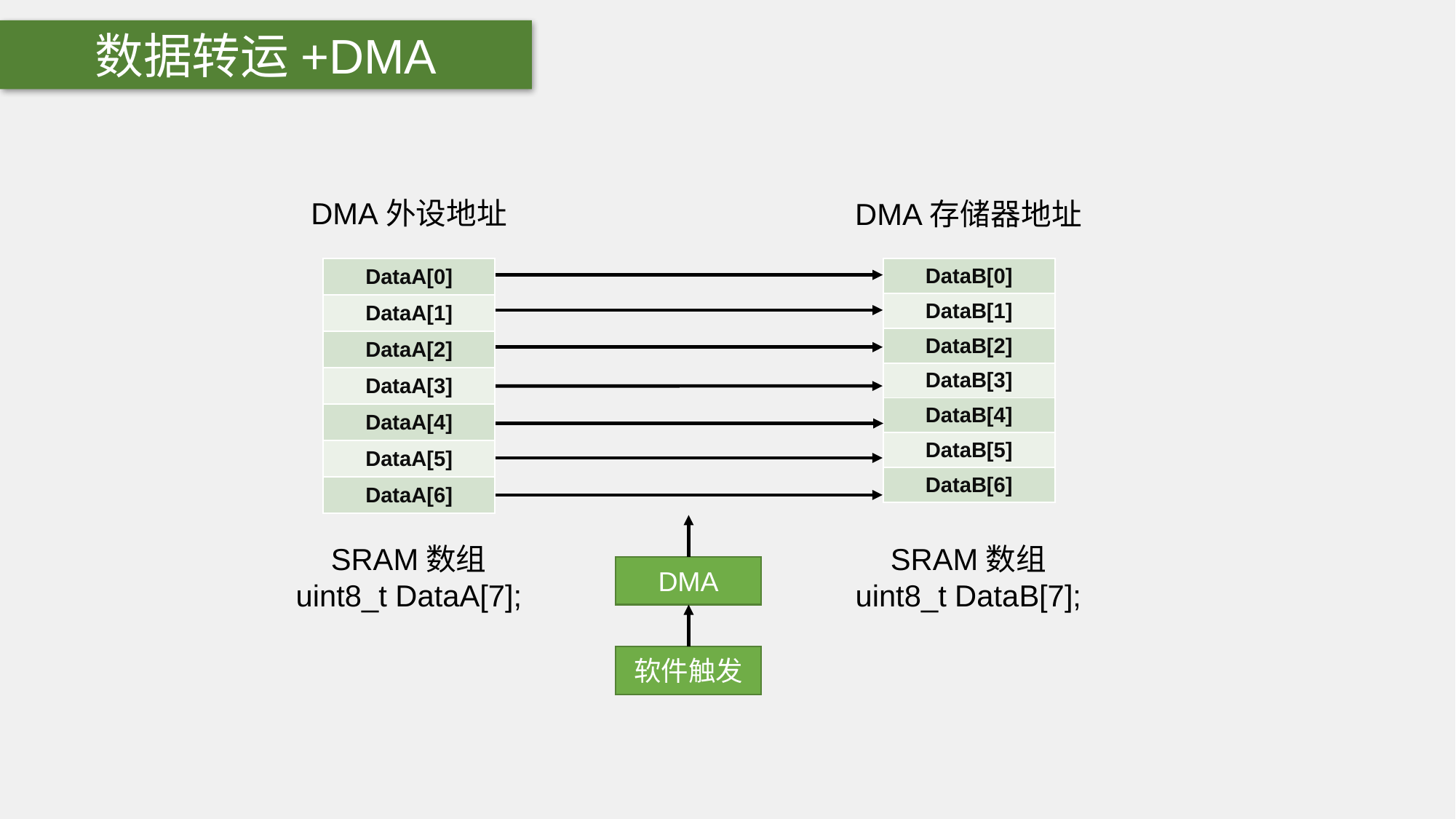

数据转运+DMA
DMA外设地址
DMA存储器地址
| DataA[0] |
| --- |
| DataA[1] |
| DataA[2] |
| DataA[3] |
| DataA[4] |
| DataA[5] |
| DataA[6] |
| DataB[0] |
| --- |
| DataB[1] |
| DataB[2] |
| DataB[3] |
| DataB[4] |
| DataB[5] |
| DataB[6] |
SRAM数组
uint8_t DataA[7];
SRAM数组
uint8_t DataB[7];
DMA
软件触发